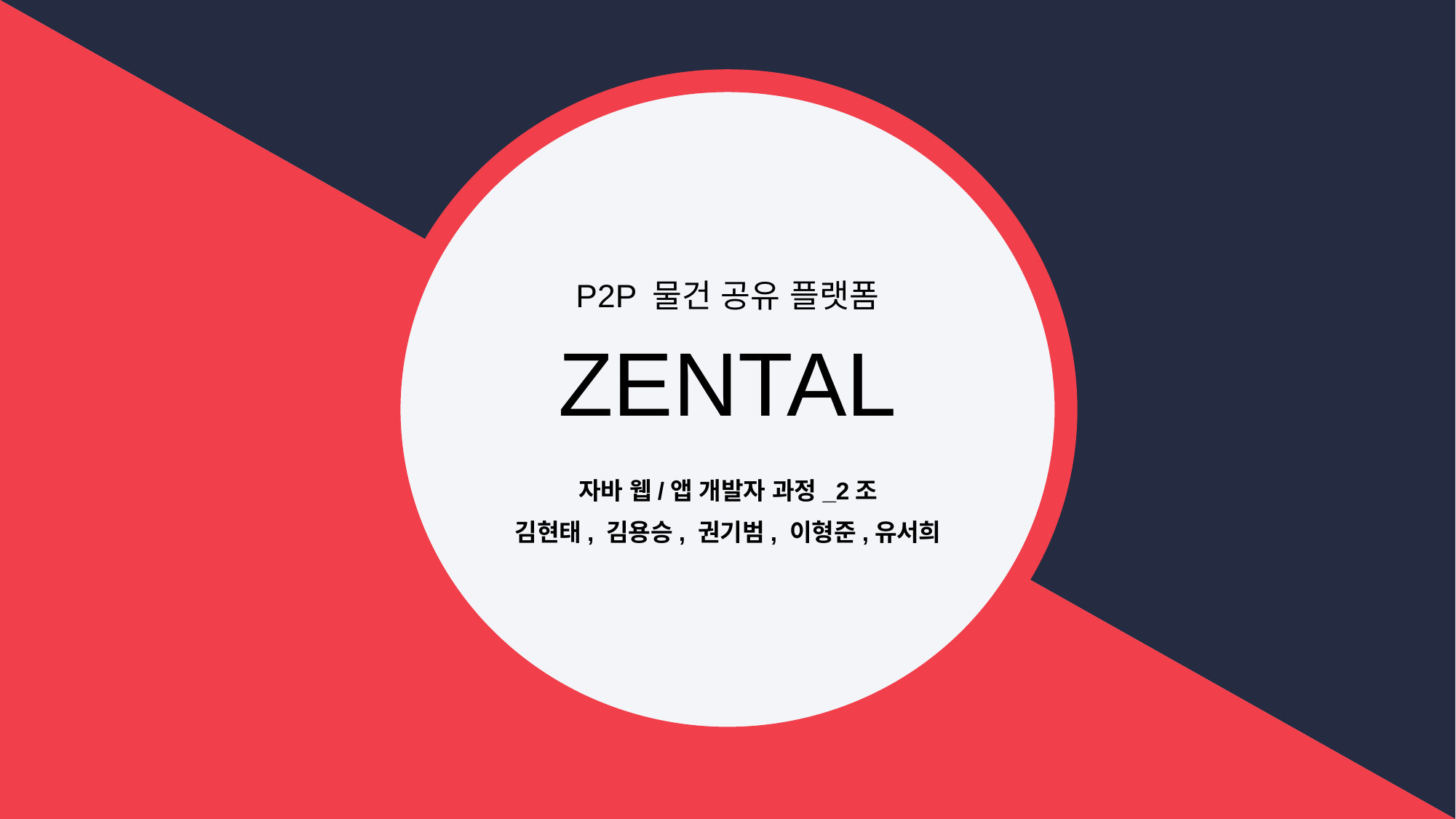

P2P 물건 공유 플랫폼
# ZENTAL
자바 웹/앱 개발자 과정_2조
김현태, 김용승, 권기범, 이형준,유서희